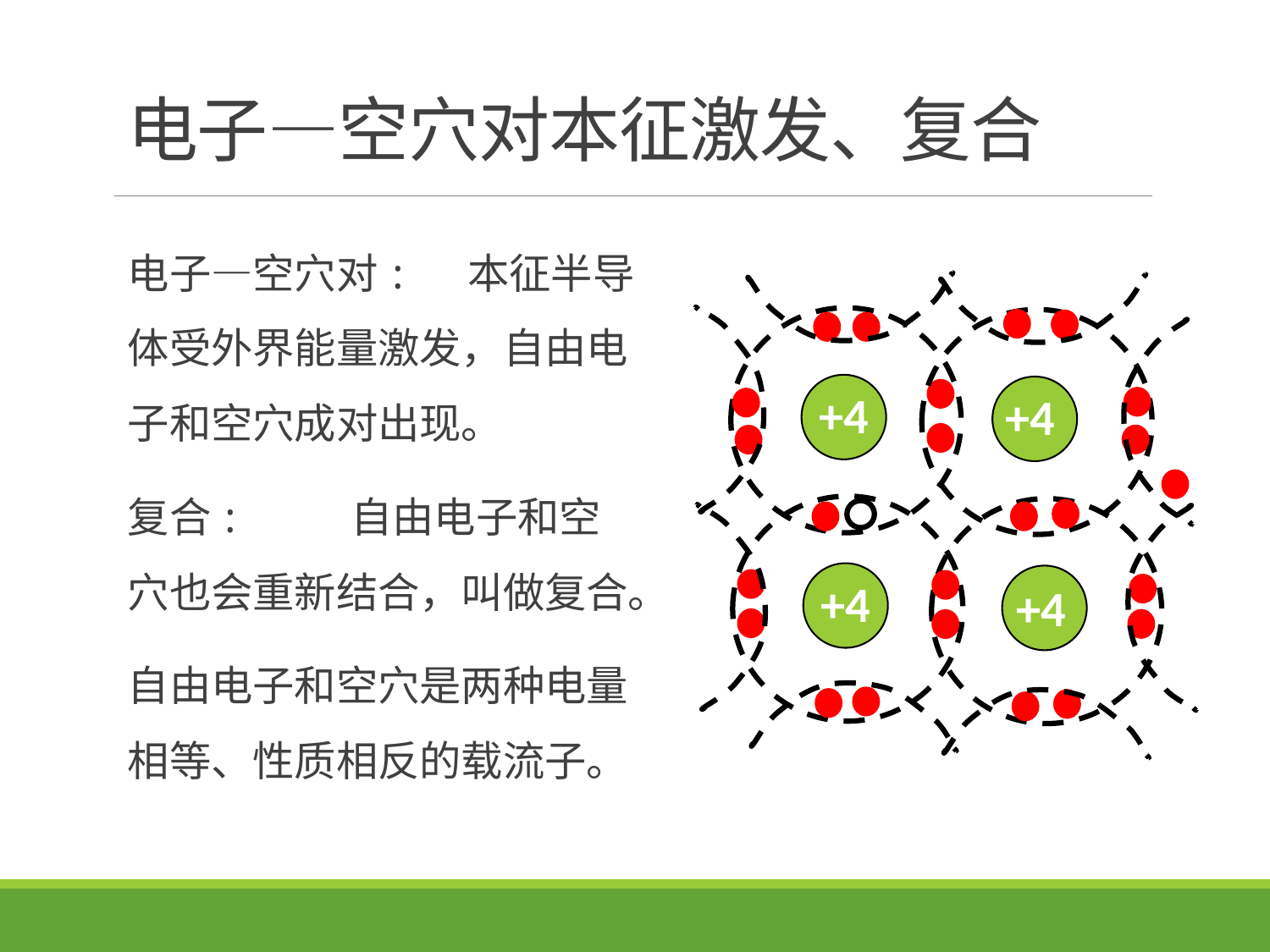

# 电子—空穴对本征激发、复合
电子—空穴对:  本征半导体受外界能量激发，自由电子和空穴成对出现。
复合:    自由电子和空穴也会重新结合，叫做复合。
自由电子和空穴是两种电量相等、性质相反的载流子。

+4
+4

+4
+4